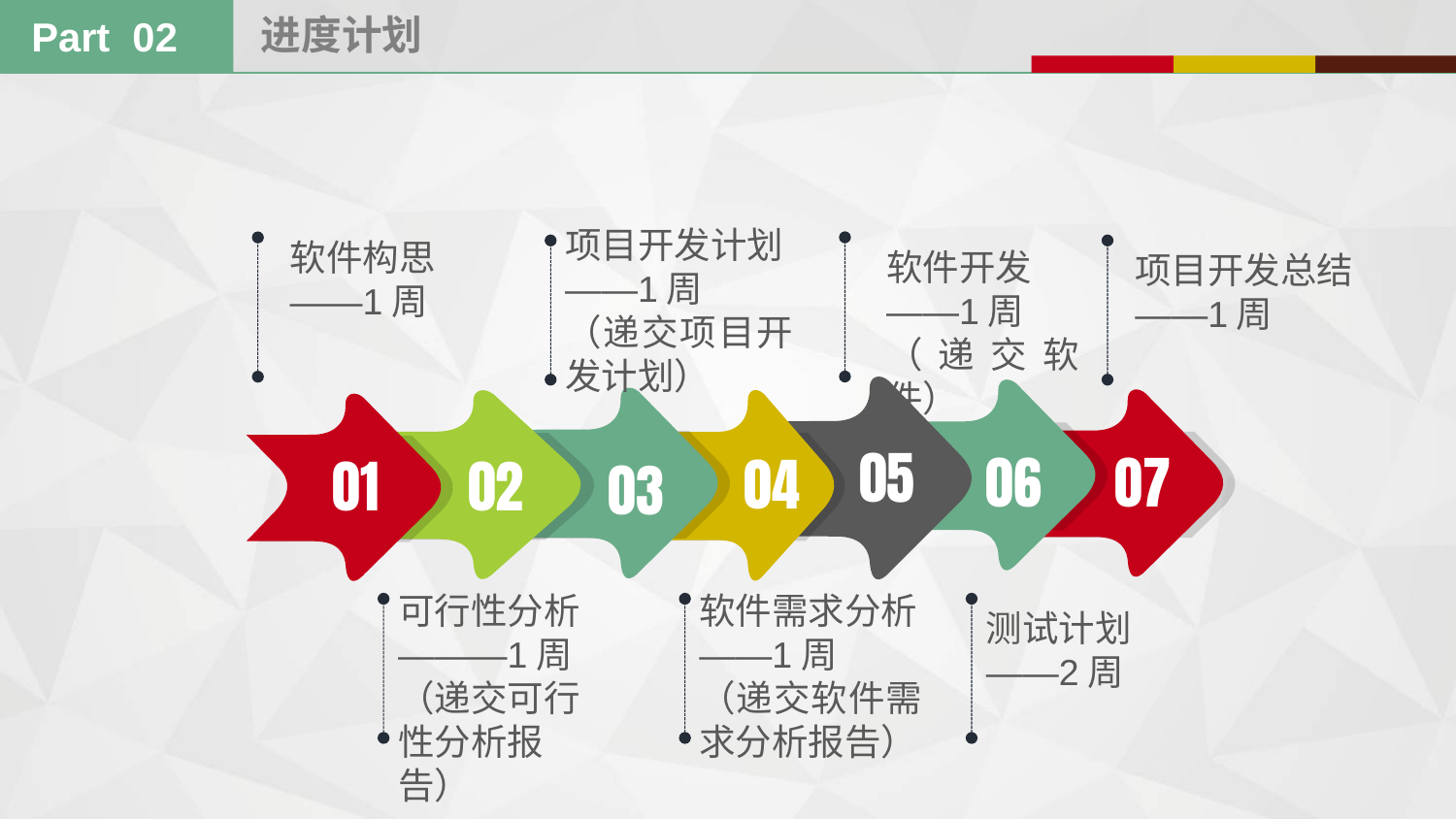

进度计划
Part  02

项目开发计划
——1周
（递交项目开发计划）
软件构思
——1周
软件开发
——1周
（递交软件）
项目开发总结
——1周

05

06

03

07

04

02

01
软件需求分析
——1周
（递交软件需求分析报告）
可行性分析
———1周（递交可行性分析报告）
测试计划
——2周